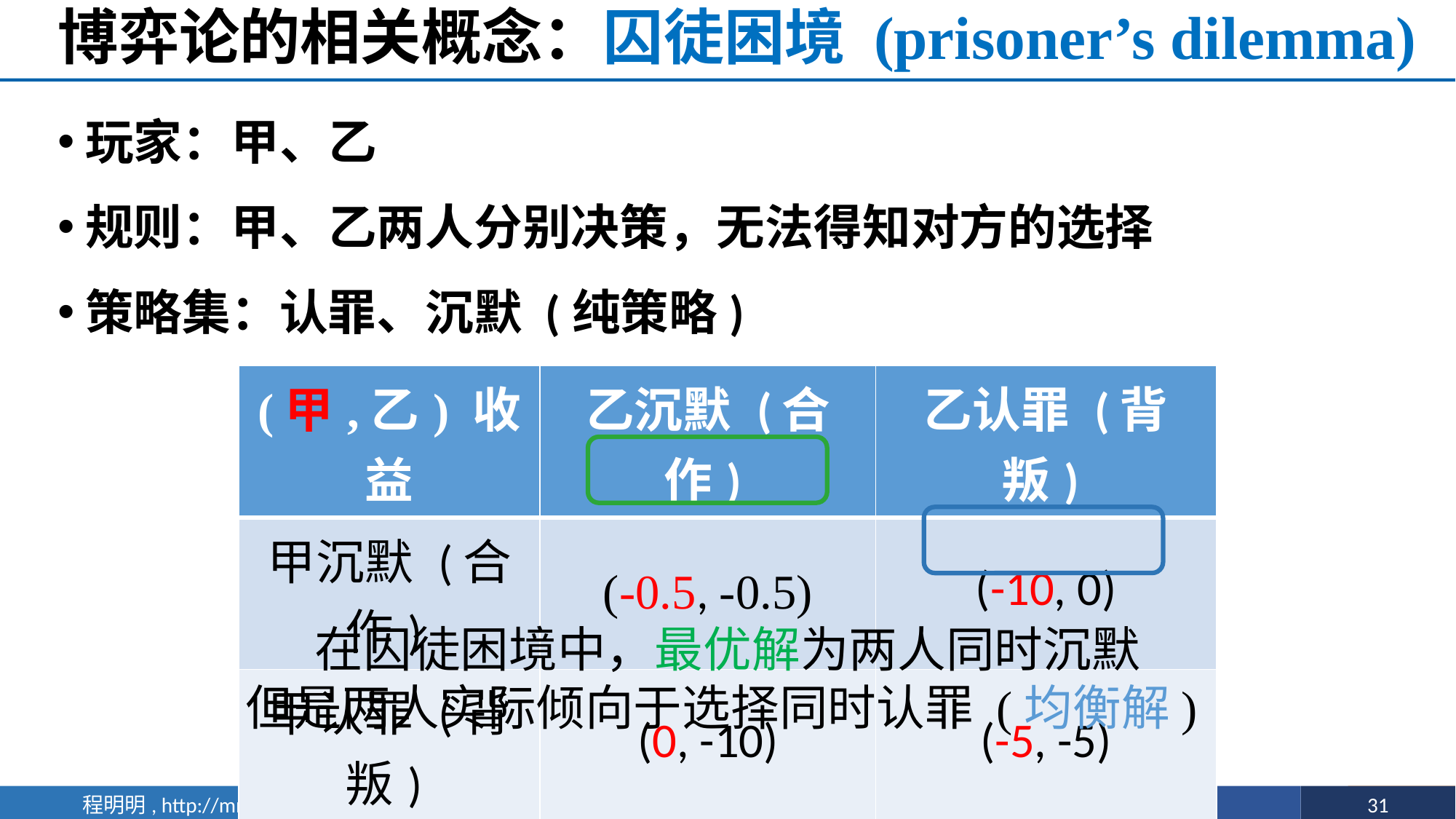

# 博弈论的相关概念：囚徒困境 (prisoner’s dilemma)
玩家：甲、乙
规则：甲、乙两人分别决策，无法得知对方的选择
策略集：认罪、沉默 (纯策略)
| (甲,乙) 收益 | 乙沉默 (合作) | 乙认罪 (背叛) |
| --- | --- | --- |
| 甲沉默 (合作) | (-0.5, -0.5) | (-10, 0) |
| 甲认罪 (背叛) | (0, -10) | (-5, -5) |

在囚徒困境中，最优解为两人同时沉默
但是两人实际倾向于选择同时认罪 (均衡解)